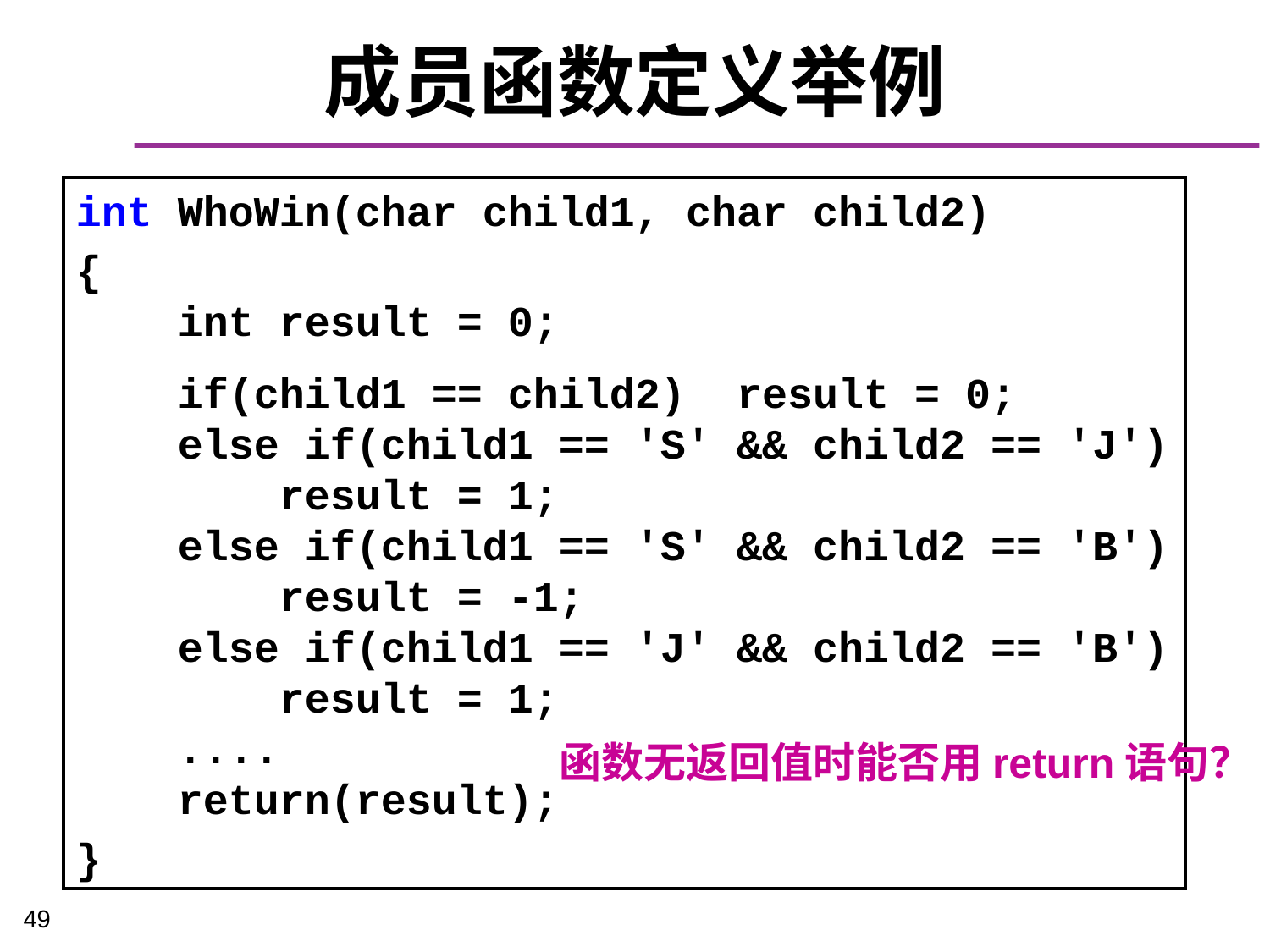

# 成员函数定义举例
int WhoWin(char child1, char child2)
{
    int result = 0;
    if(child1 == child2)  result = 0;
    else if(child1 == 'S' && child2 == 'J')
        result = 1;
    else if(child1 == 'S' && child2 == 'B')
        result = -1;
    else if(child1 == 'J' && child2 == 'B')
        result = 1;
    ....
    return(result);
}
函数无返回值时能否用return语句？
49